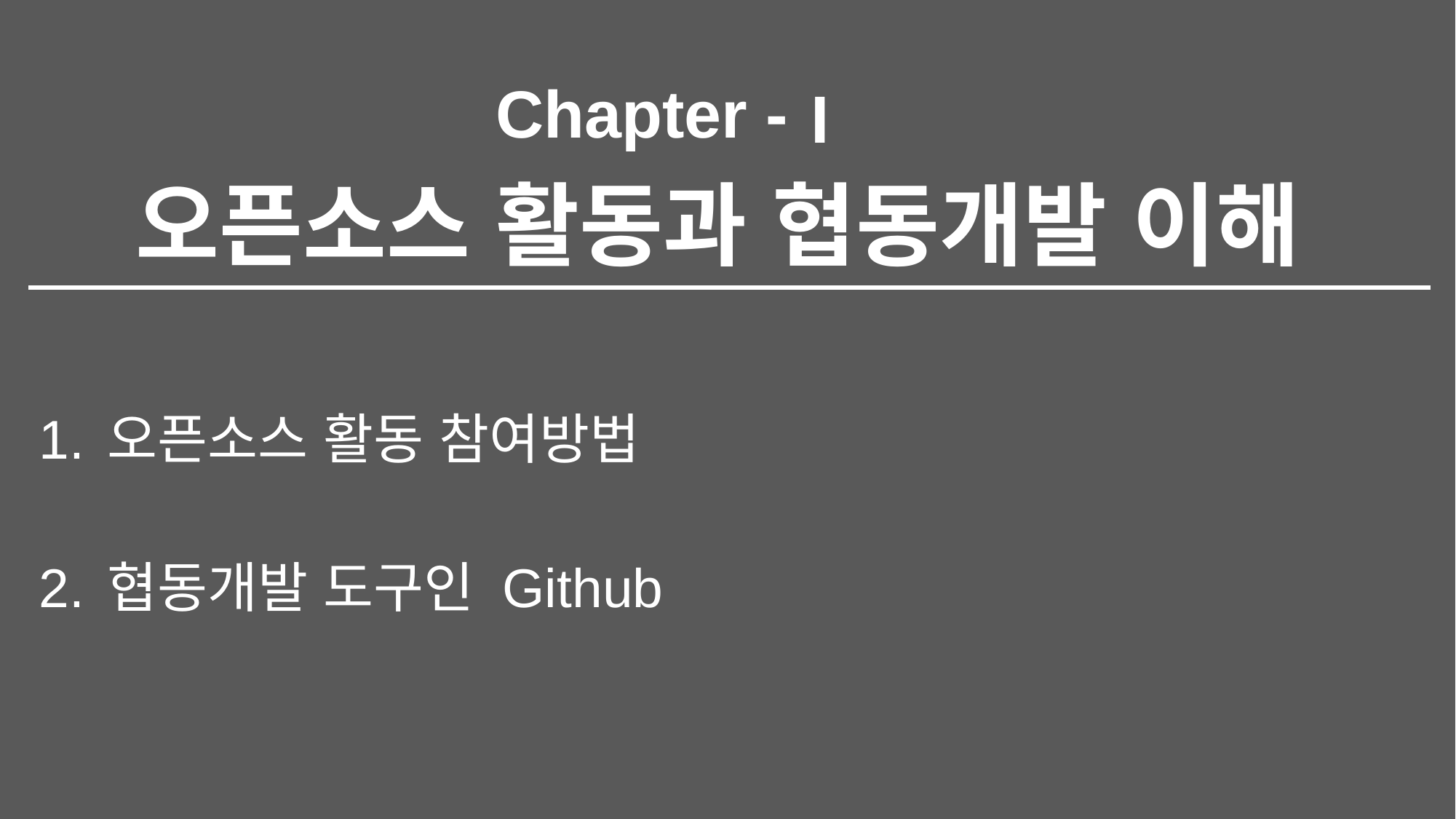

I
# 오픈소스 활동과 협동개발 이해

오픈소스 활동 참여방법

협동개발 도구인 Github